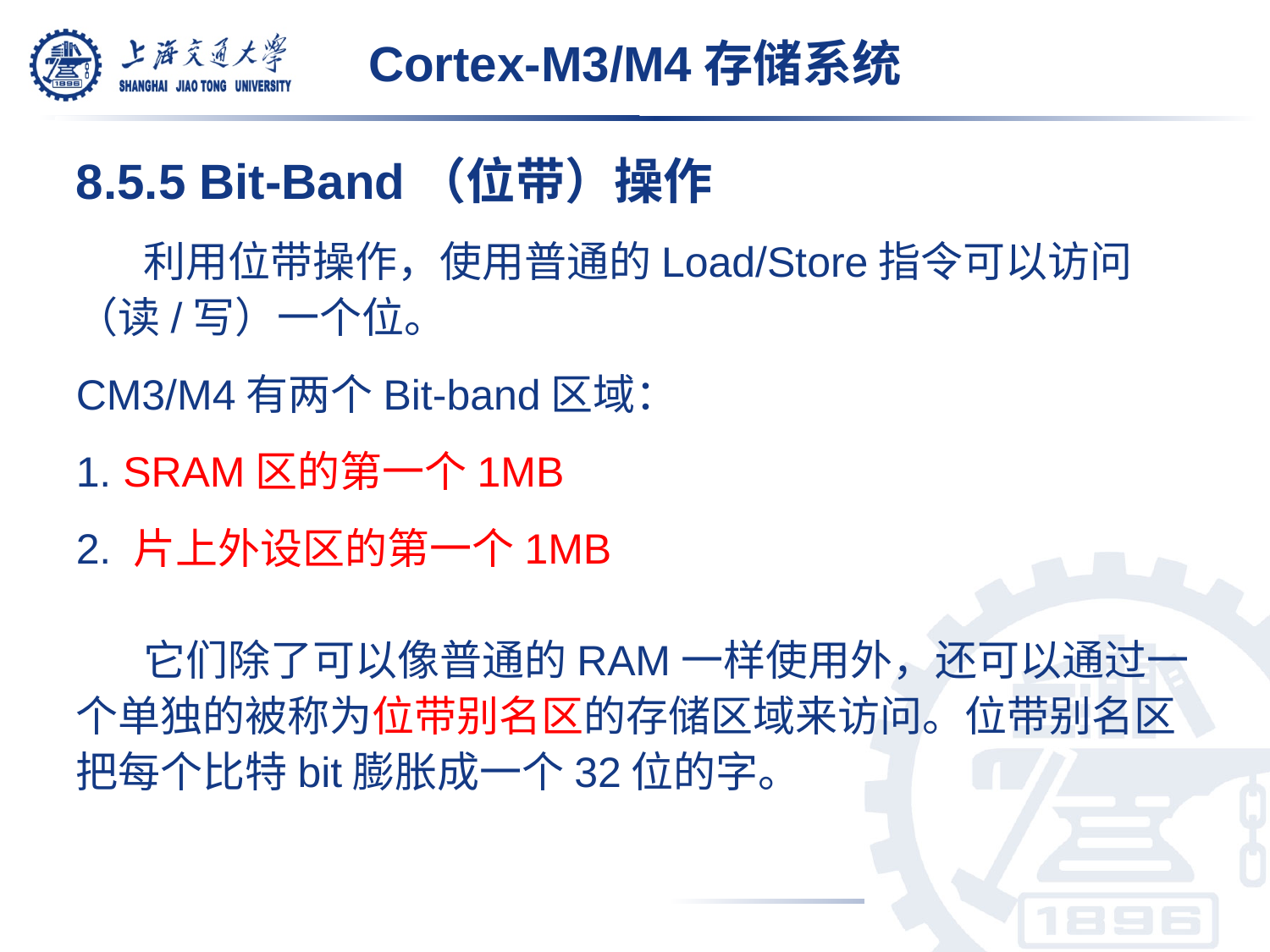

# Cortex-M3/M4存储系统
8.5.5 Bit-Band（位带）操作
      利用位带操作，使用普通的Load/Store指令可以访问（读/写）一个位。
CM3/M4有两个Bit-band区域：
1. SRAM区的第一个1MB
2. 片上外设区的第一个1MB

      它们除了可以像普通的RAM一样使用外，还可以通过一个单独的被称为位带别名区的存储区域来访问。位带别名区把每个比特bit膨胀成一个32位的字。